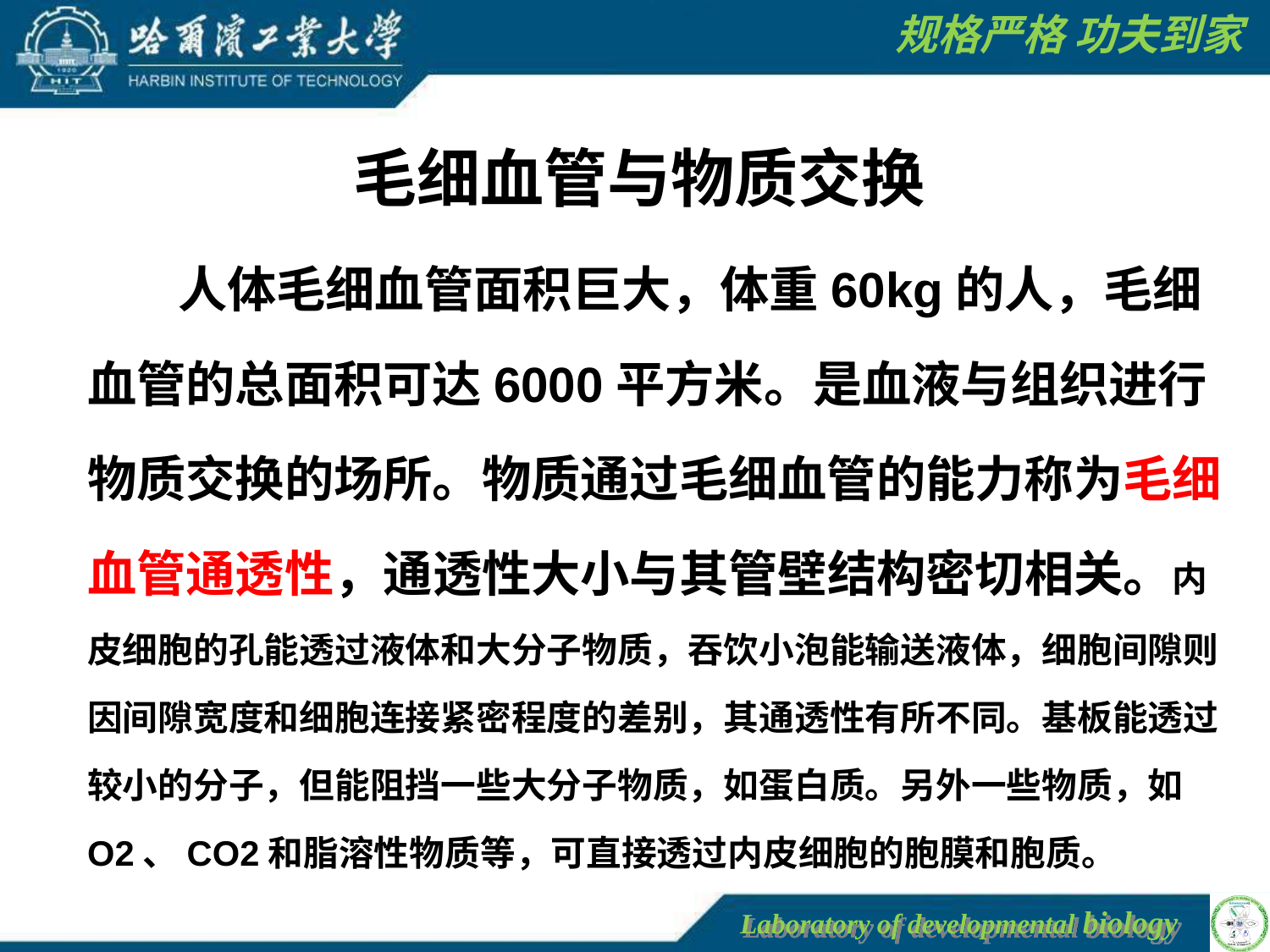

毛细血管与物质交换
       人体毛细血管面积巨大，体重60kg的人，毛细血管的总面积可达6000平方米。是血液与组织进行物质交换的场所。物质通过毛细血管的能力称为毛细血管通透性，通透性大小与其管壁结构密切相关。内皮细胞的孔能透过液体和大分子物质，吞饮小泡能输送液体，细胞间隙则因间隙宽度和细胞连接紧密程度的差别，其通透性有所不同。基板能透过较小的分子，但能阻挡一些大分子物质，如蛋白质。另外一些物质，如O2、CO2和脂溶性物质等，可直接透过内皮细胞的胞膜和胞质。